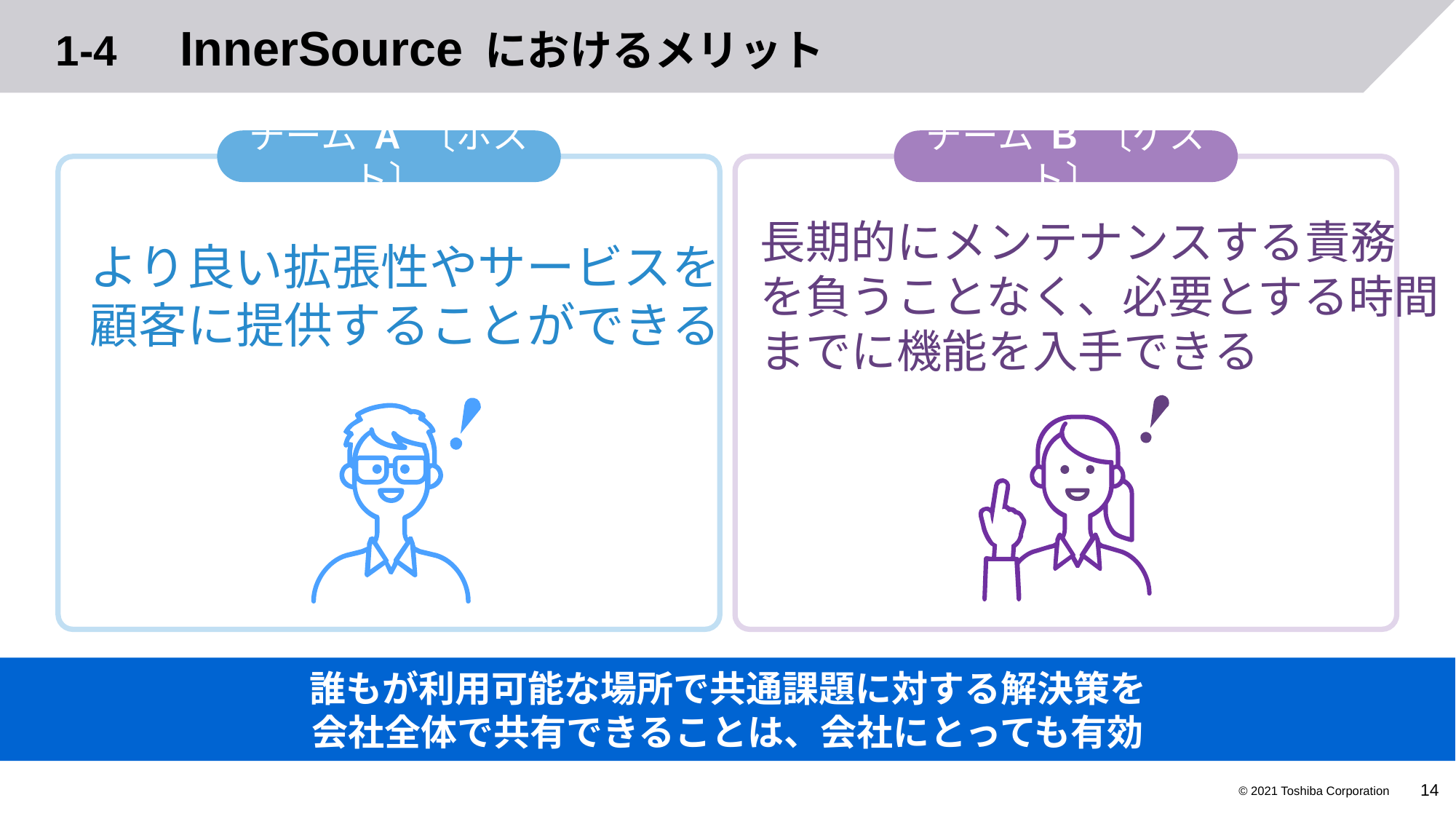

# 1-4　InnerSource におけるメリット
チーム A 〔ホスト〕
チーム B 〔ゲスト〕

長期的にメンテナンスする責務
を負うことなく、必要とする時間
までに機能を入手できる
より良い拡張性やサービスを
顧客に提供することができる

誰もが利用可能な場所で共通課題に対する解決策を
会社全体で共有できることは、会社にとっても有効